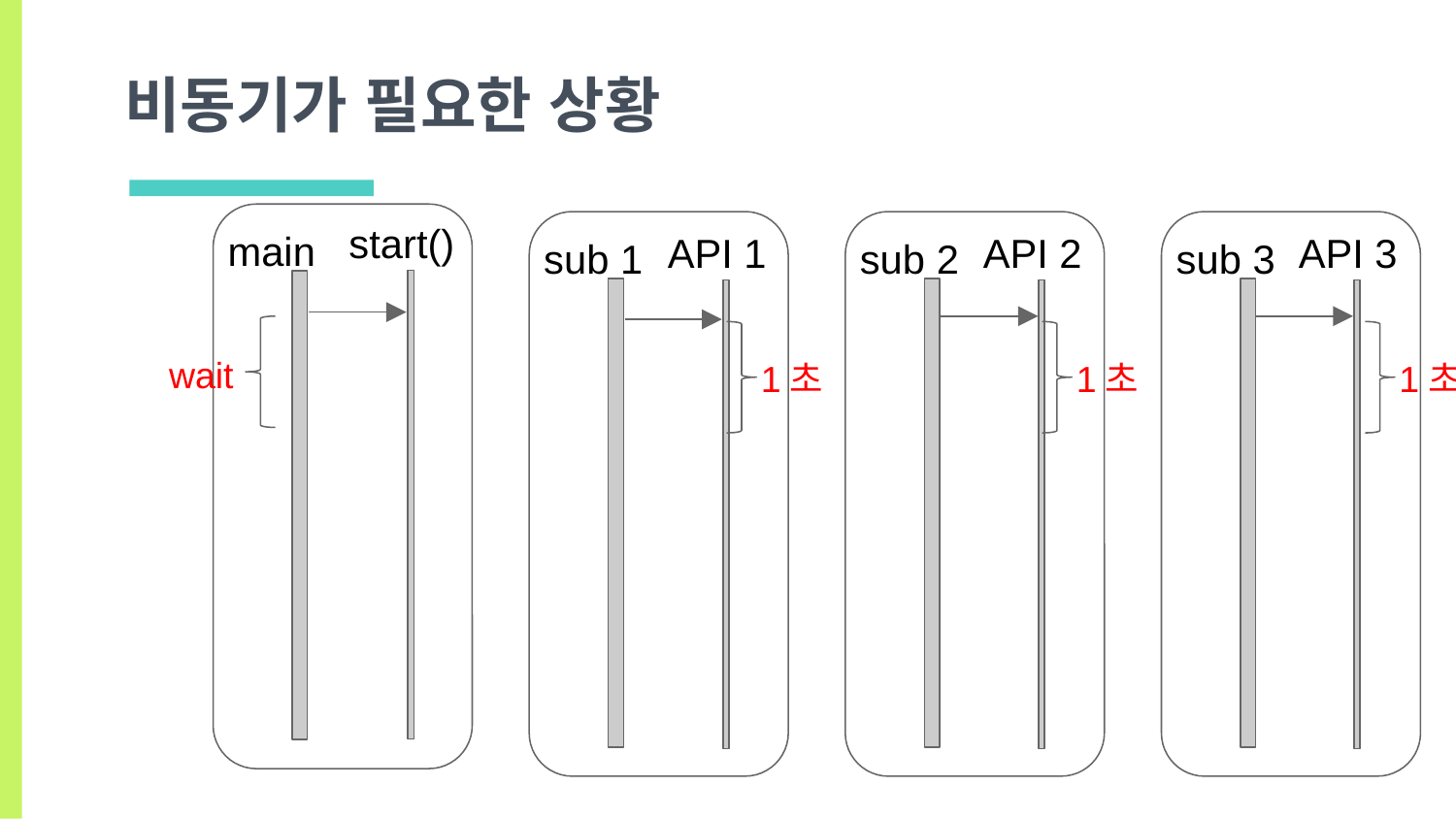

# 비동기가 필요한 상황
start()

main

API 1
API 2
API 3
sub 1
sub 2
sub 3

wait
1초
1초
1초